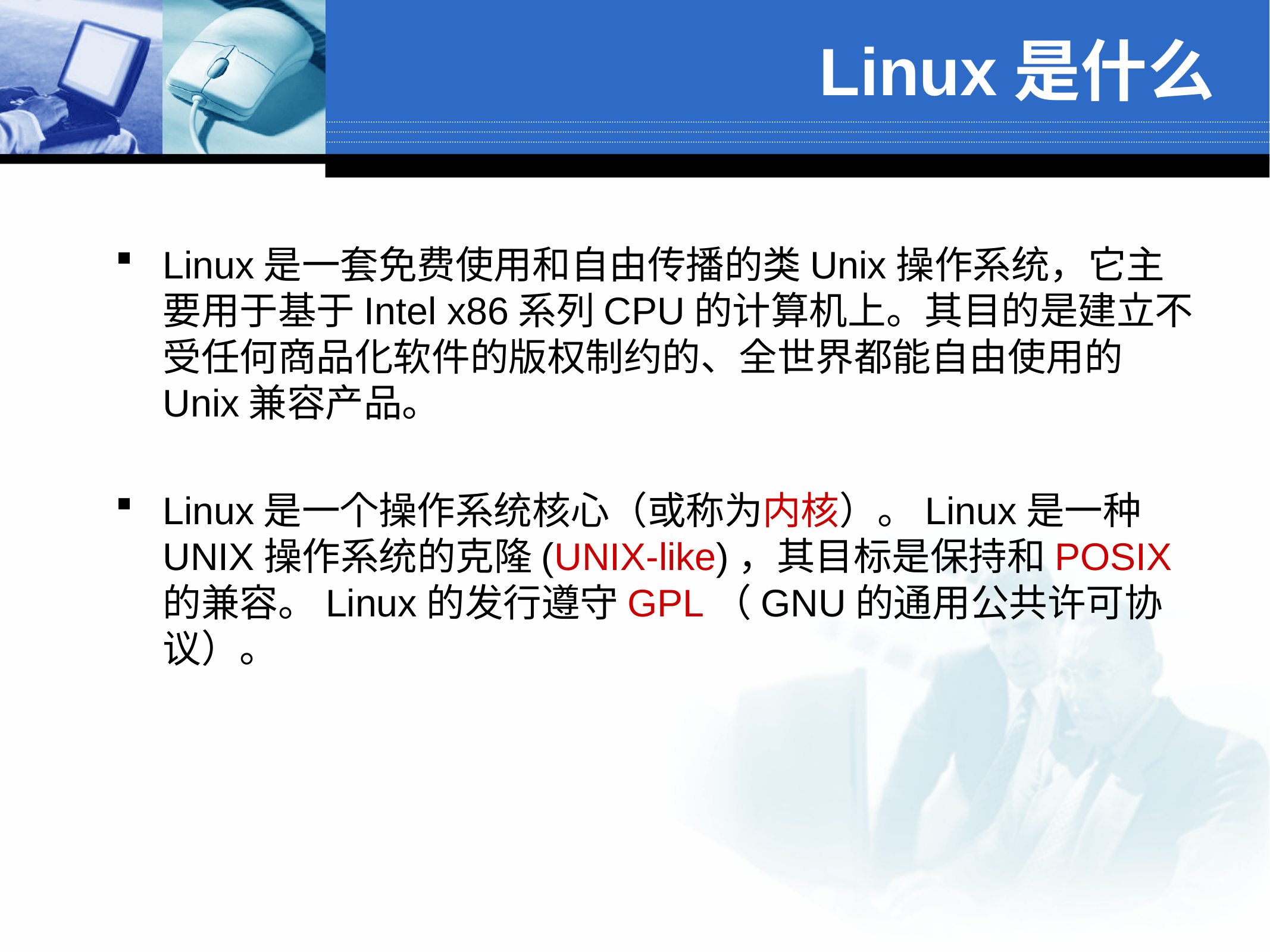

# Linux是什么

Linux是一套免费使用和自由传播的类Unix操作系统，它主要用于基于Intel x86系列CPU的计算机上。其目的是建立不受任何商品化软件的版权制约的、全世界都能自由使用的Unix兼容产品。

Linux是一个操作系统核心（或称为内核）。Linux是一种UNIX操作系统的克隆(UNIX-like)，其目标是保持和POSIX的兼容。Linux的发行遵守GPL（GNU的通用公共许可协议）。